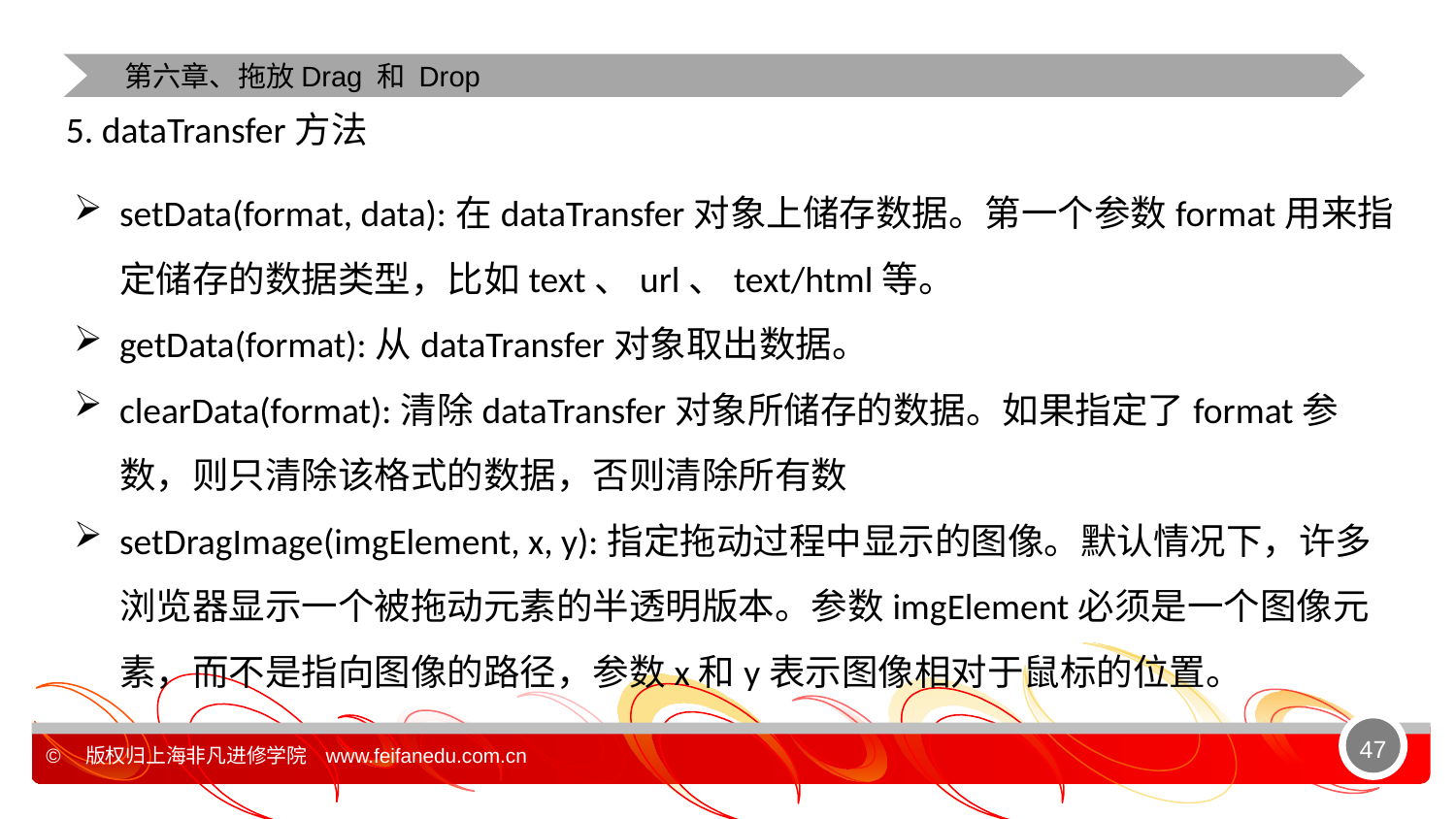

第六章、拖放Drag 和 Drop

5. dataTransfer方法
setData(format, data):在dataTransfer对象上储存数据。第一个参数format用来指定储存的数据类型，比如text、url、text/html等。
getData(format):从dataTransfer对象取出数据。
clearData(format):清除dataTransfer对象所储存的数据。如果指定了format参数，则只清除该格式的数据，否则清除所有数
setDragImage(imgElement, x, y):指定拖动过程中显示的图像。默认情况下，许多浏览器显示一个被拖动元素的半透明版本。参数imgElement必须是一个图像元素，而不是指向图像的路径，参数x和y表示图像相对于鼠标的位置。
47